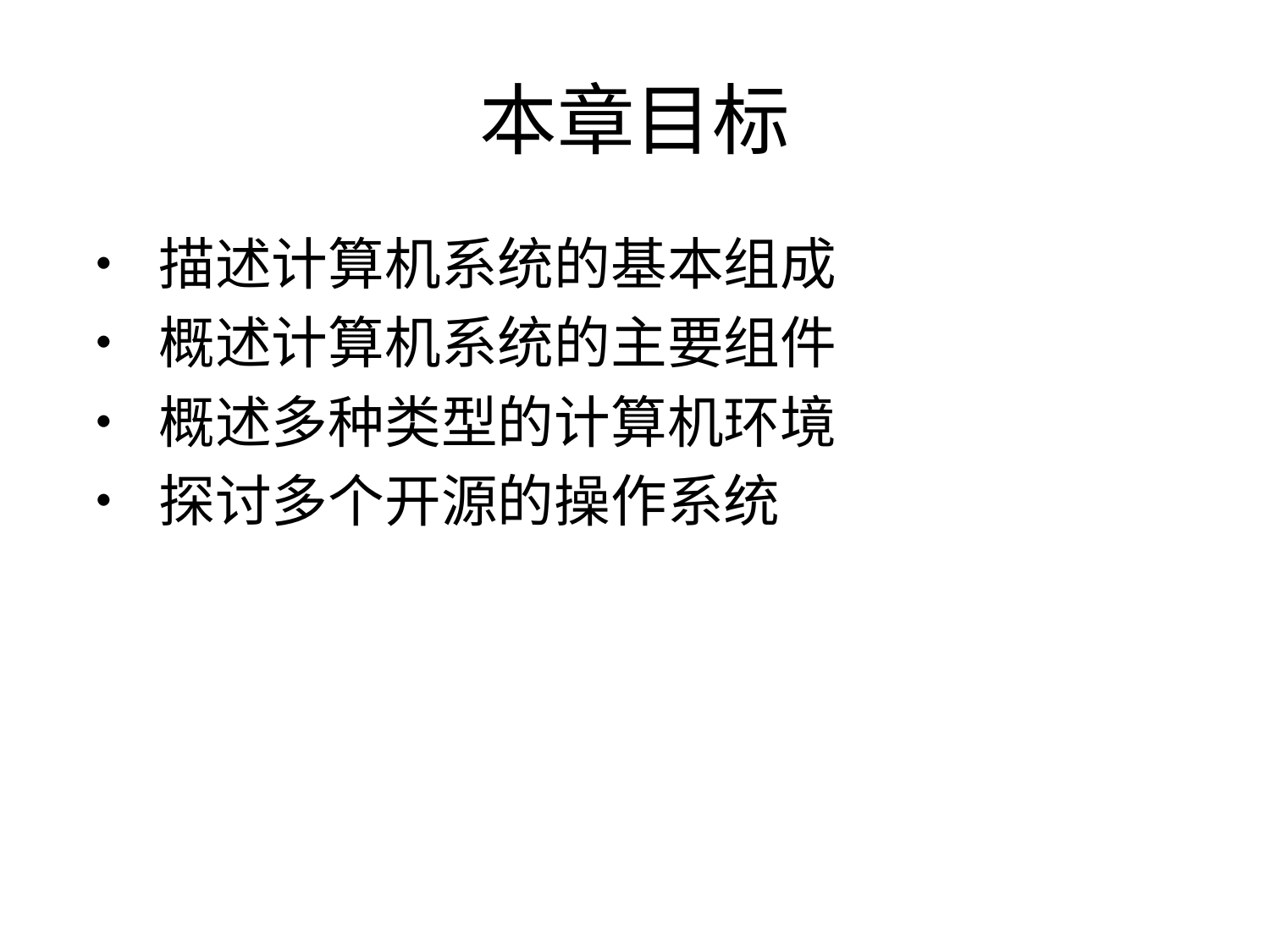

# 本章目标
• 描述计算机系统的基本组成
• 概述计算机系统的主要组件
• 概述多种类型的计算机环境
• 探讨多个开源的操作系统